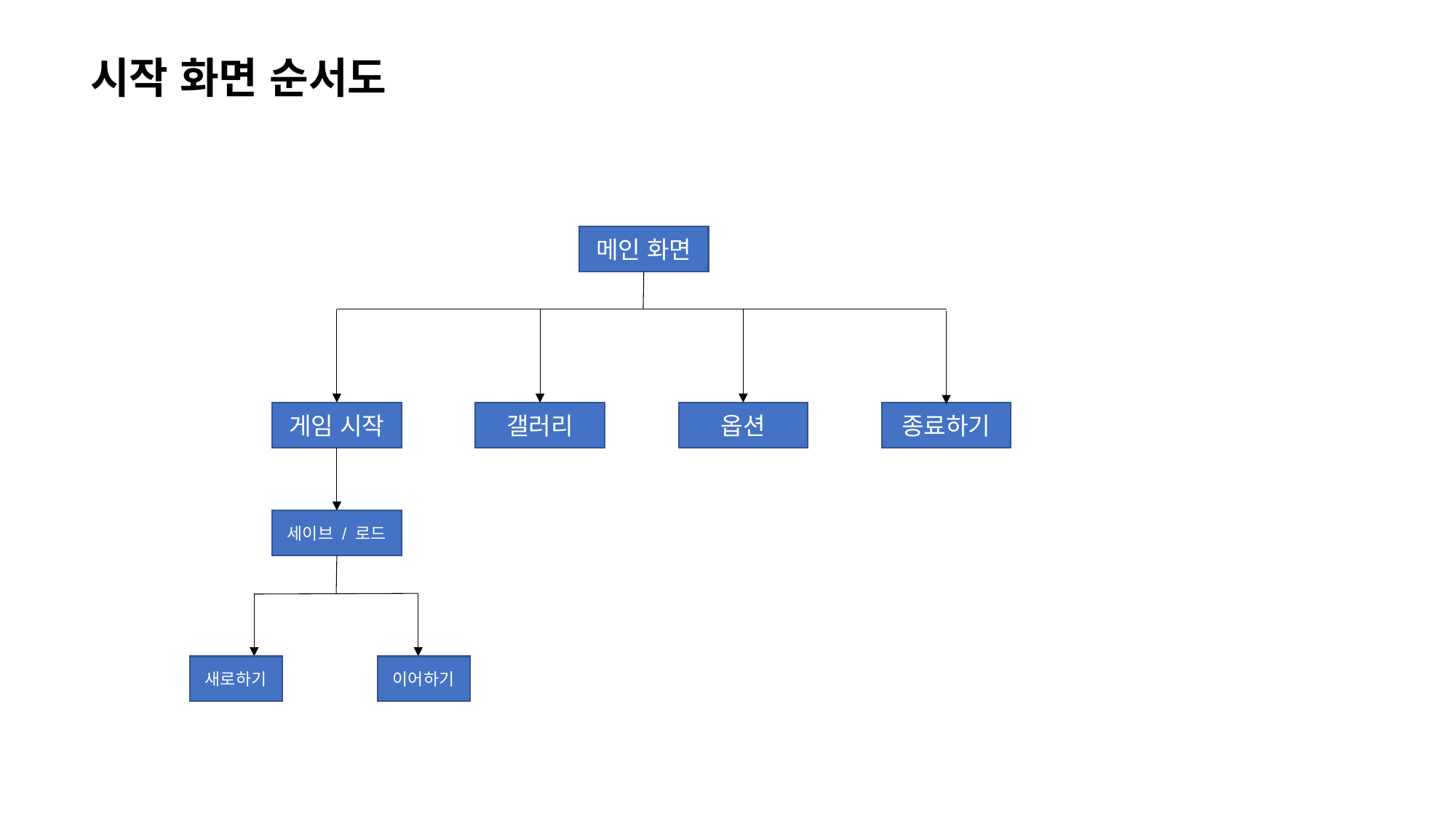

시작 화면 순서도
메인 화면
종료하기
갤러리
옵션
게임 시작
세이브 / 로드
새로하기
이어하기